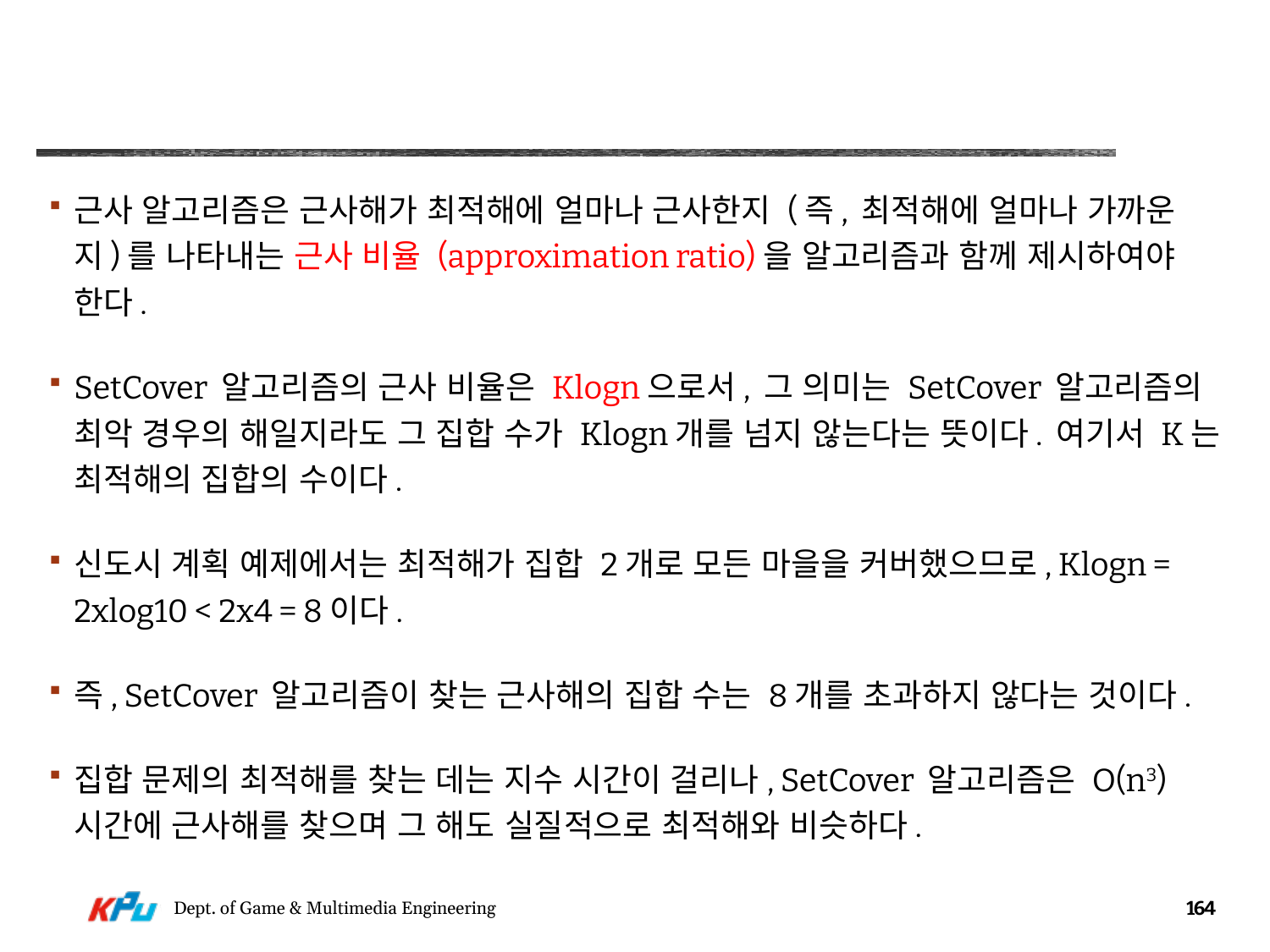

#
근사 알고리즘은 근사해가 최적해에 얼마나 근사한지 (즉, 최적해에 얼마나 가까운지)를 나타내는 근사 비율 (approximation ratio)을 알고리즘과 함께 제시하여야 한다.
SetCover 알고리즘의 근사 비율은 Klogn으로서, 그 의미는 SetCover 알고리즘의 최악 경우의 해일지라도 그 집합 수가 Klogn개를 넘지 않는다는 뜻이다. 여기서 K는 최적해의 집합의 수이다.
신도시 계획 예제에서는 최적해가 집합 2개로 모든 마을을 커버했으므로, Klogn = 2xlog10 < 2x4 = 8이다.
즉, SetCover 알고리즘이 찾는 근사해의 집합 수는 8개를 초과하지 않다는 것이다.
집합 문제의 최적해를 찾는 데는 지수 시간이 걸리나, SetCover 알고리즘은 O(n3) 시간에 근사해를 찾으며 그 해도 실질적으로 최적해와 비슷하다.
Dept. of Game & Multimedia Engineering
164